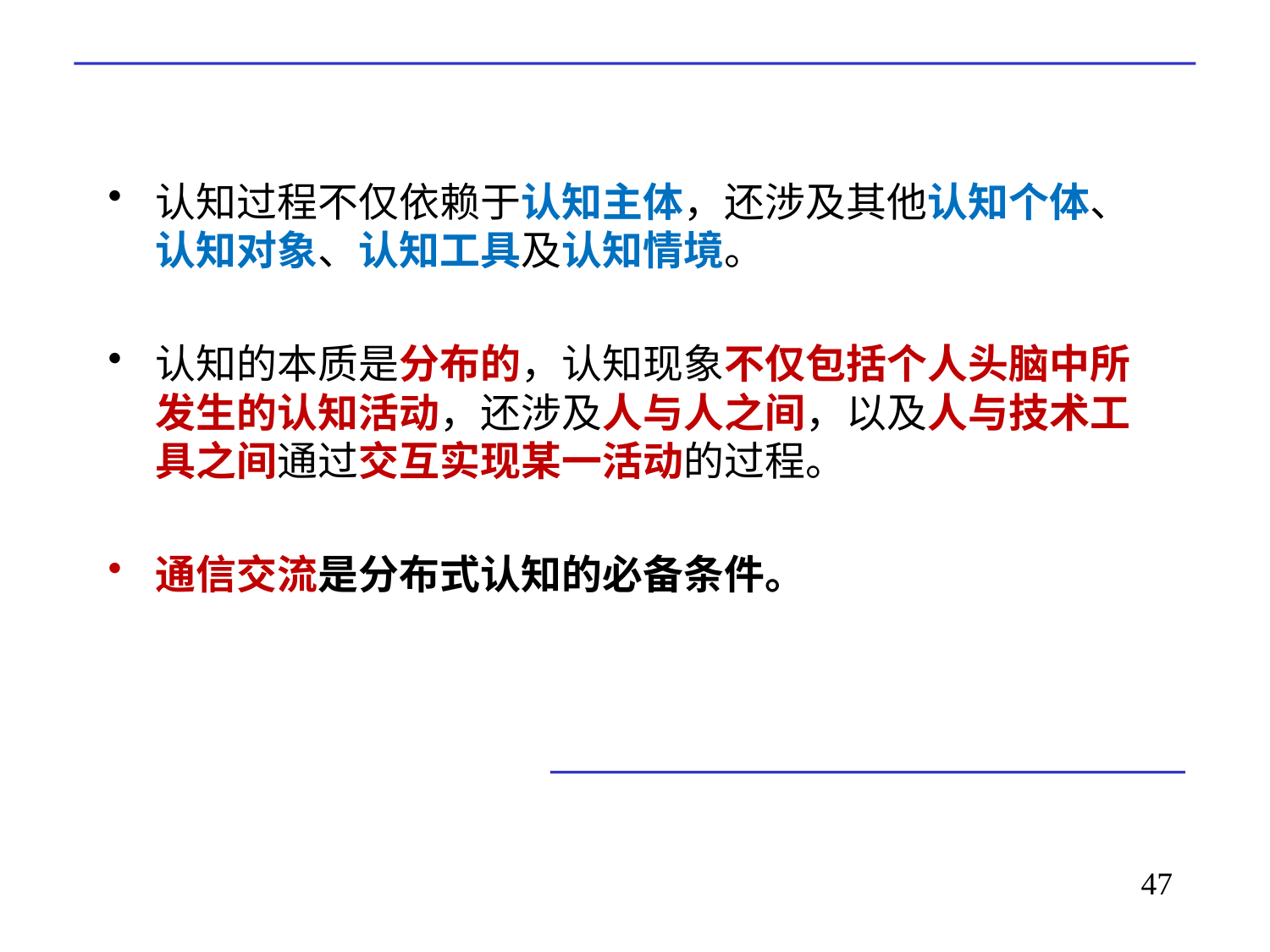

#
认知过程不仅依赖于认知主体，还涉及其他认知个体、认知对象、认知工具及认知情境。

认知的本质是分布的，认知现象不仅包括个人头脑中所发生的认知活动，还涉及人与人之间，以及人与技术工具之间通过交互实现某一活动的过程。

通信交流是分布式认知的必备条件。

47